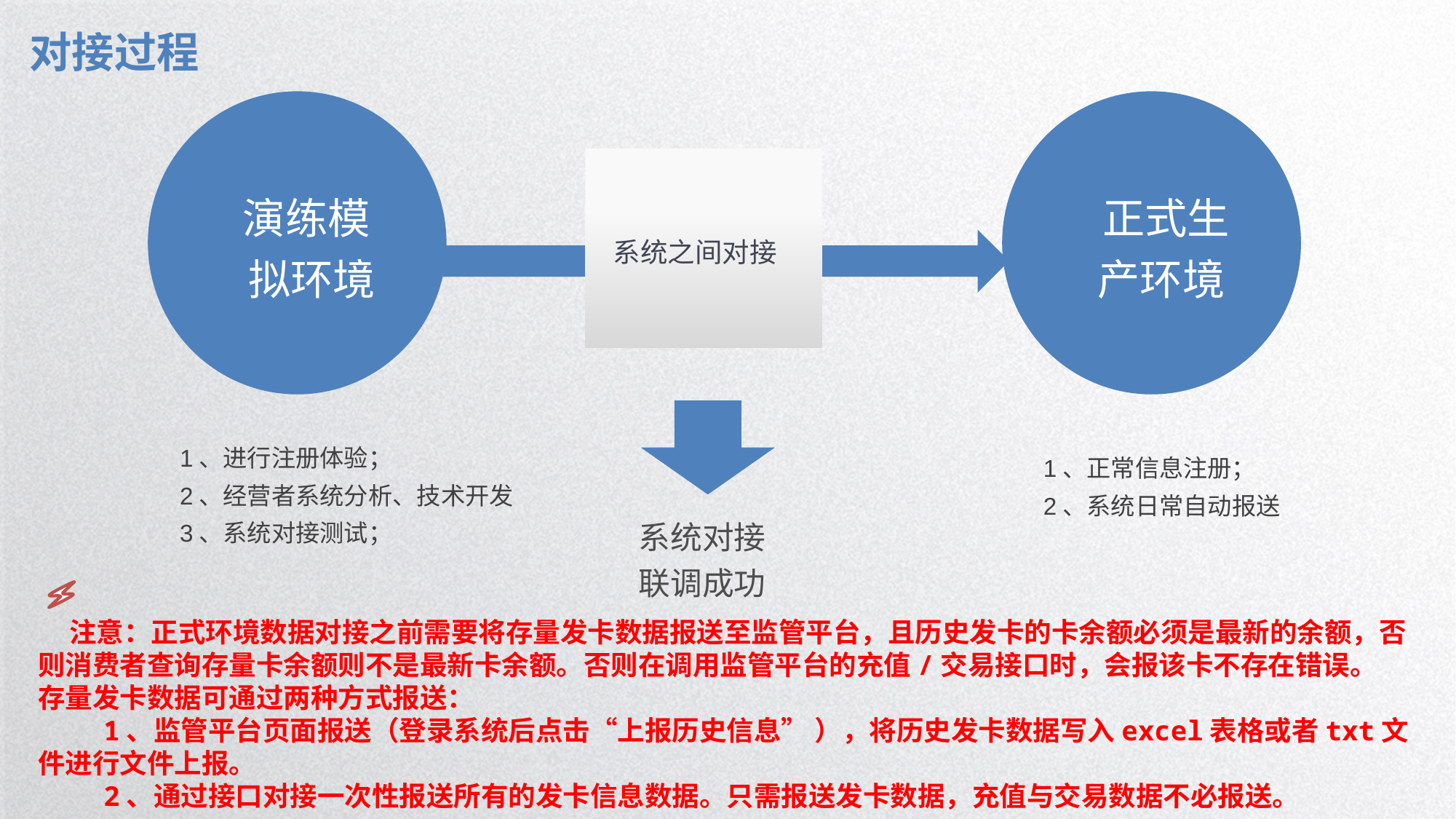

对接过程
  演练模
  拟环境
  正式生
 产环境
 系统之间对接

1、进行注册体验；
2、经营者系统分析、技术开发
3、系统对接测试；
1、正常信息注册；
2、系统日常自动报送
系统对接联调成功

    注意：正式环境数据对接之前需要将存量发卡数据报送至监管平台，且历史发卡的卡余额必须是最新的余额，否则消费者查询存量卡余额则不是最新卡余额。否则在调用监管平台的充值/交易接口时，会报该卡不存在错误。
存量发卡数据可通过两种方式报送：
    1、监管平台页面报送（登录系统后点击“上报历史信息” ），将历史发卡数据写入excel表格或者txt文件进行文件上报。
    2、通过接口对接一次性报送所有的发卡信息数据。只需报送发卡数据，充值与交易数据不必报送。